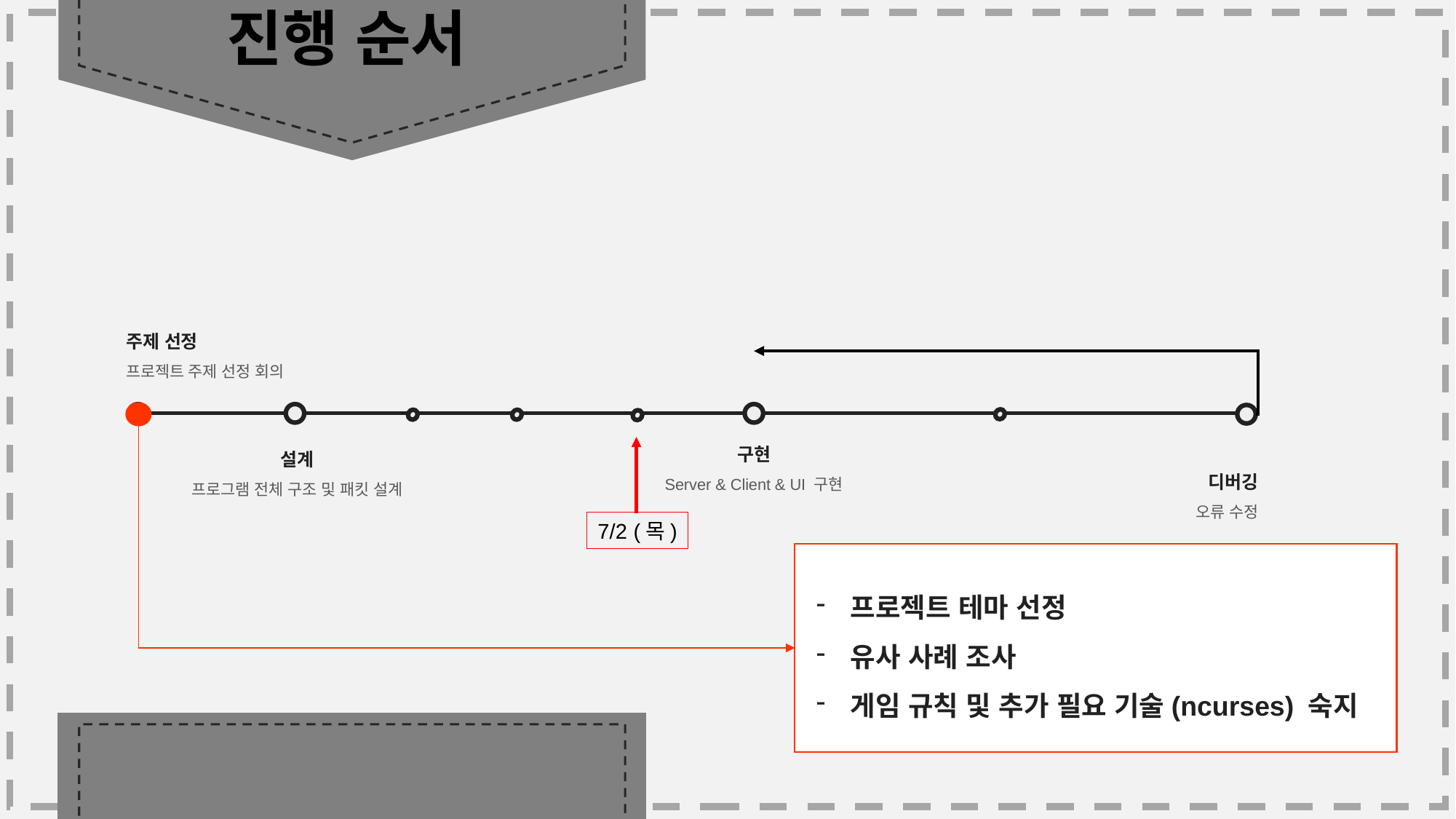

진행 순서

주제 선정
프로젝트 주제 선정 회의

구현
Server & Client & UI 구현
설계
프로그램 전체 구조 및 패킷 설계
디버깅
 오류 수정
7/2 (목)
프로젝트 테마 선정
유사 사례 조사
게임 규칙 및 추가 필요 기술(ncurses) 숙지